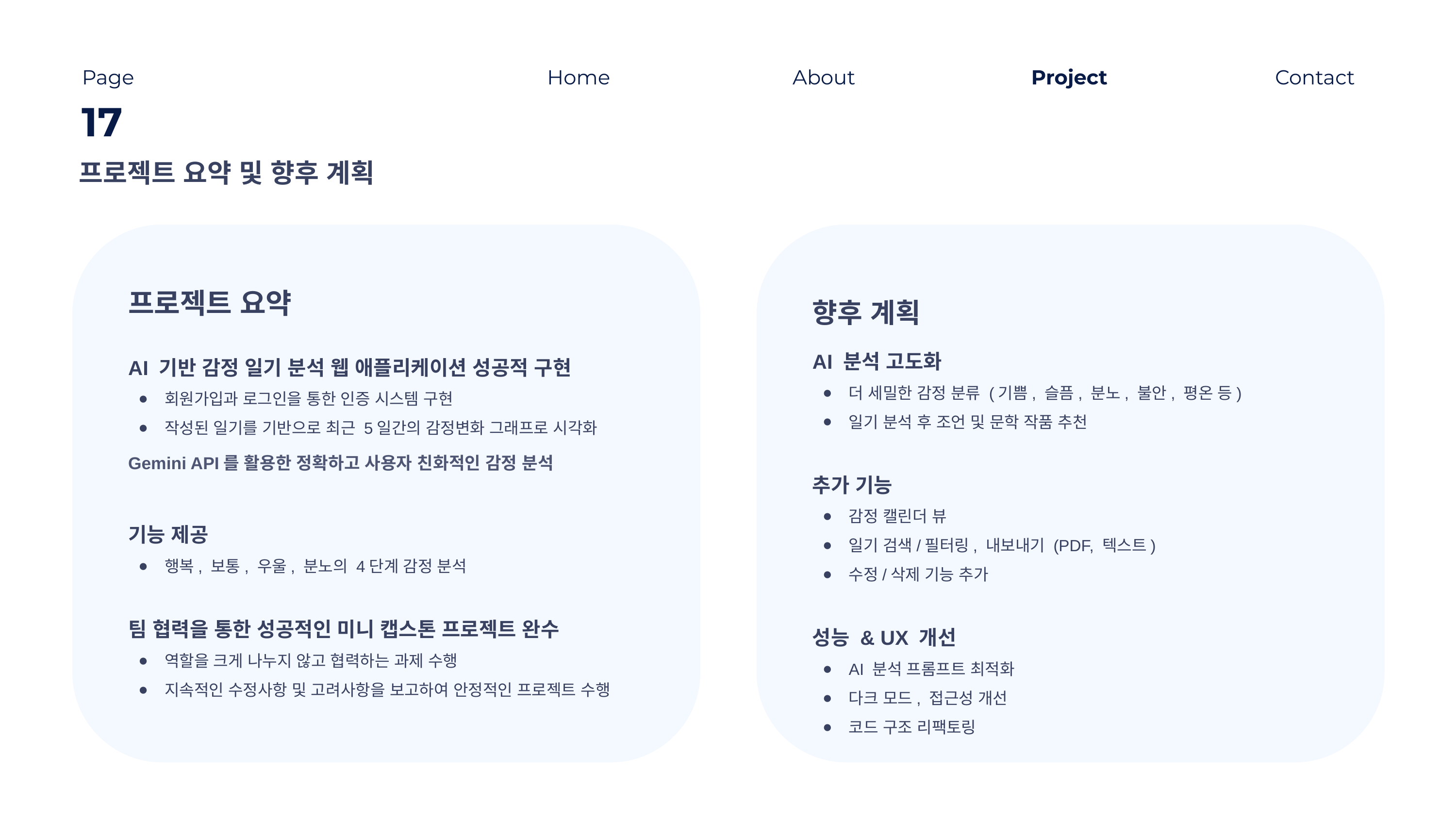

Page
Home
About
Project
Contact
17
프로젝트 요약 및 향후 계획

향후 계획
프로젝트 요약
AI 분석 고도화
더 세밀한 감정 분류 (기쁨, 슬픔, 분노, 불안, 평온 등)
일기 분석 후 조언 및 문학 작품 추천

추가 기능
감정 캘린더 뷰
일기 검색/필터링, 내보내기 (PDF, 텍스트)
수정/삭제 기능 추가

성능 & UX 개선
AI 분석 프롬프트 최적화
다크 모드, 접근성 개선
코드 구조 리팩토링
AI 기반 감정 일기 분석 웹 애플리케이션 성공적 구현
회원가입과 로그인을 통한 인증 시스템 구현
작성된 일기를 기반으로 최근 5일간의 감정변화 그래프로 시각화
Gemini API를 활용한 정확하고 사용자 친화적인 감정 분석

기능 제공
행복, 보통, 우울, 분노의 4단계 감정 분석

팀 협력을 통한 성공적인 미니 캡스톤 프로젝트 완수
역할을 크게 나누지 않고 협력하는 과제 수행
지속적인 수정사항 및 고려사항을 보고하여 안정적인 프로젝트 수행